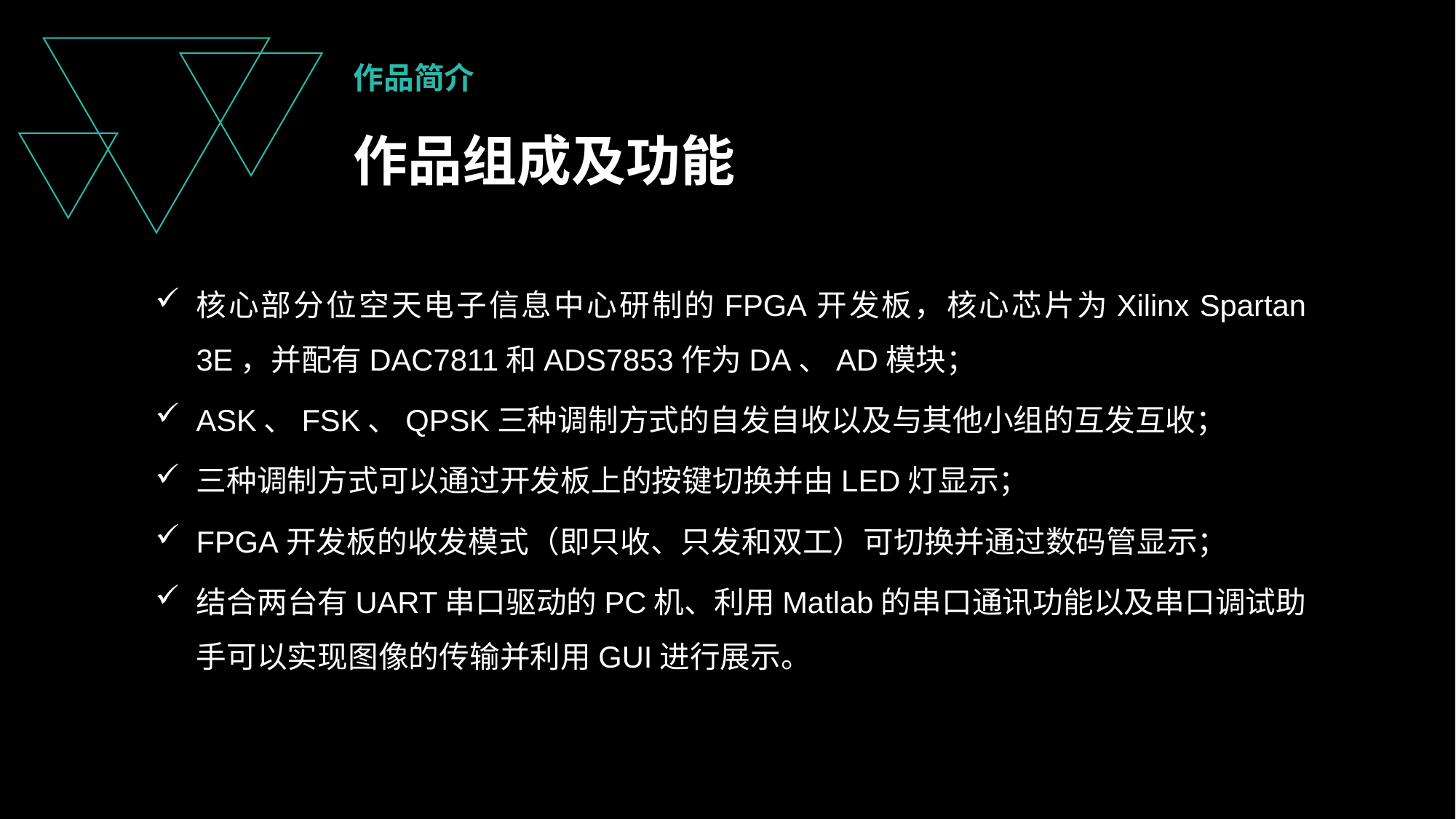

作品简介
作品组成及功能

核心部分位空天电子信息中心研制的FPGA开发板，核心芯片为Xilinx Spartan 3E，并配有DAC7811和ADS7853作为DA、AD模块；
ASK、FSK、QPSK三种调制方式的自发自收以及与其他小组的互发互收；
三种调制方式可以通过开发板上的按键切换并由LED灯显示；
FPGA开发板的收发模式（即只收、只发和双工）可切换并通过数码管显示；
结合两台有UART串口驱动的PC机、利用Matlab的串口通讯功能以及串口调试助手可以实现图像的传输并利用GUI进行展示。